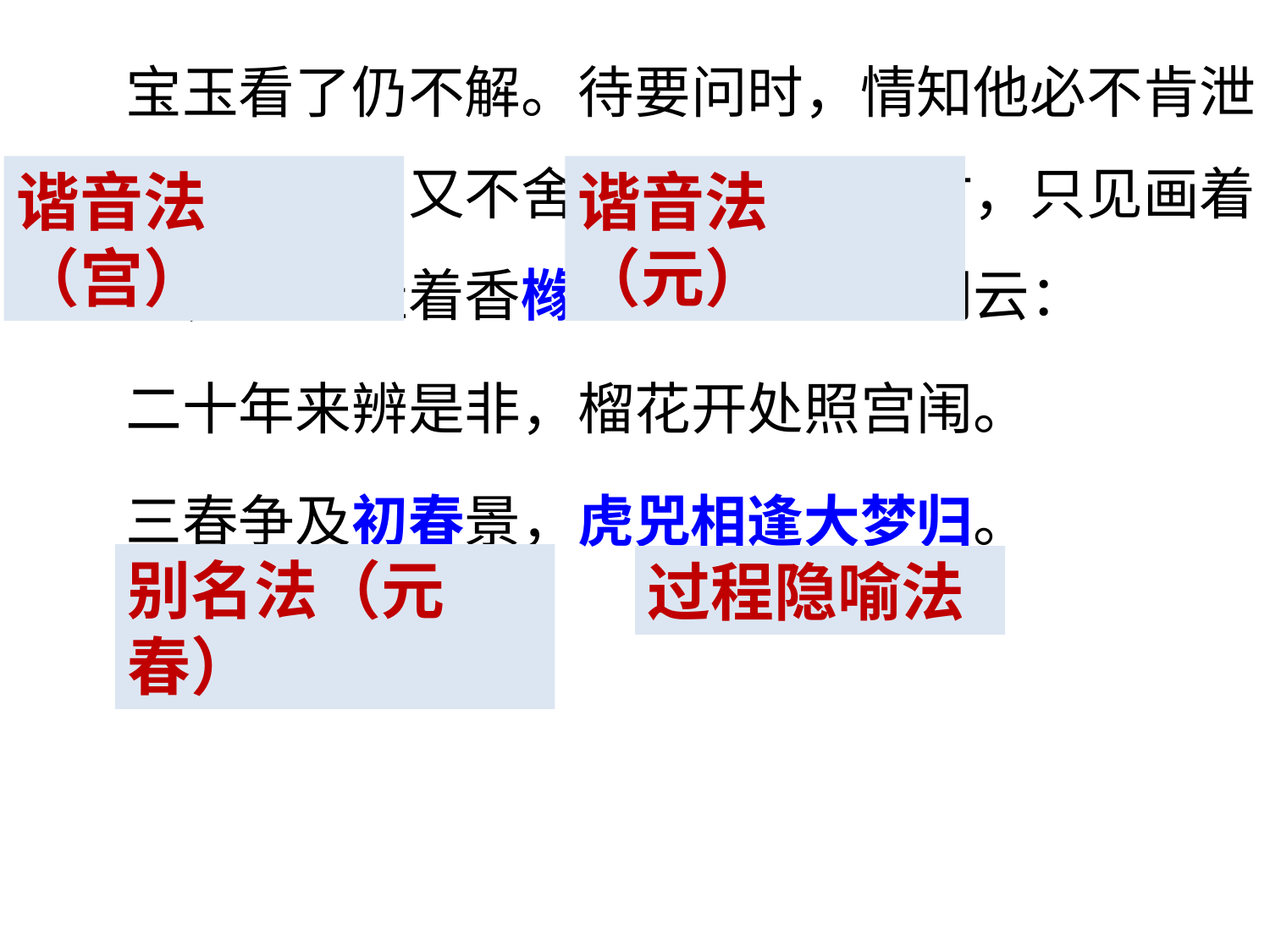

宝玉看了仍不解。待要问时，情知他必不肯泄漏；待要丢下，又不舍。遂又往后看时，只见画着一张弓，弓上挂着香橼。也有一首歌词云：
　　二十年来辨是非，榴花开处照宫闱。
　　三春争及初春景，虎兕相逢大梦归。
谐音法（宫）
谐音法（元）
别名法（元春）
过程隐喻法